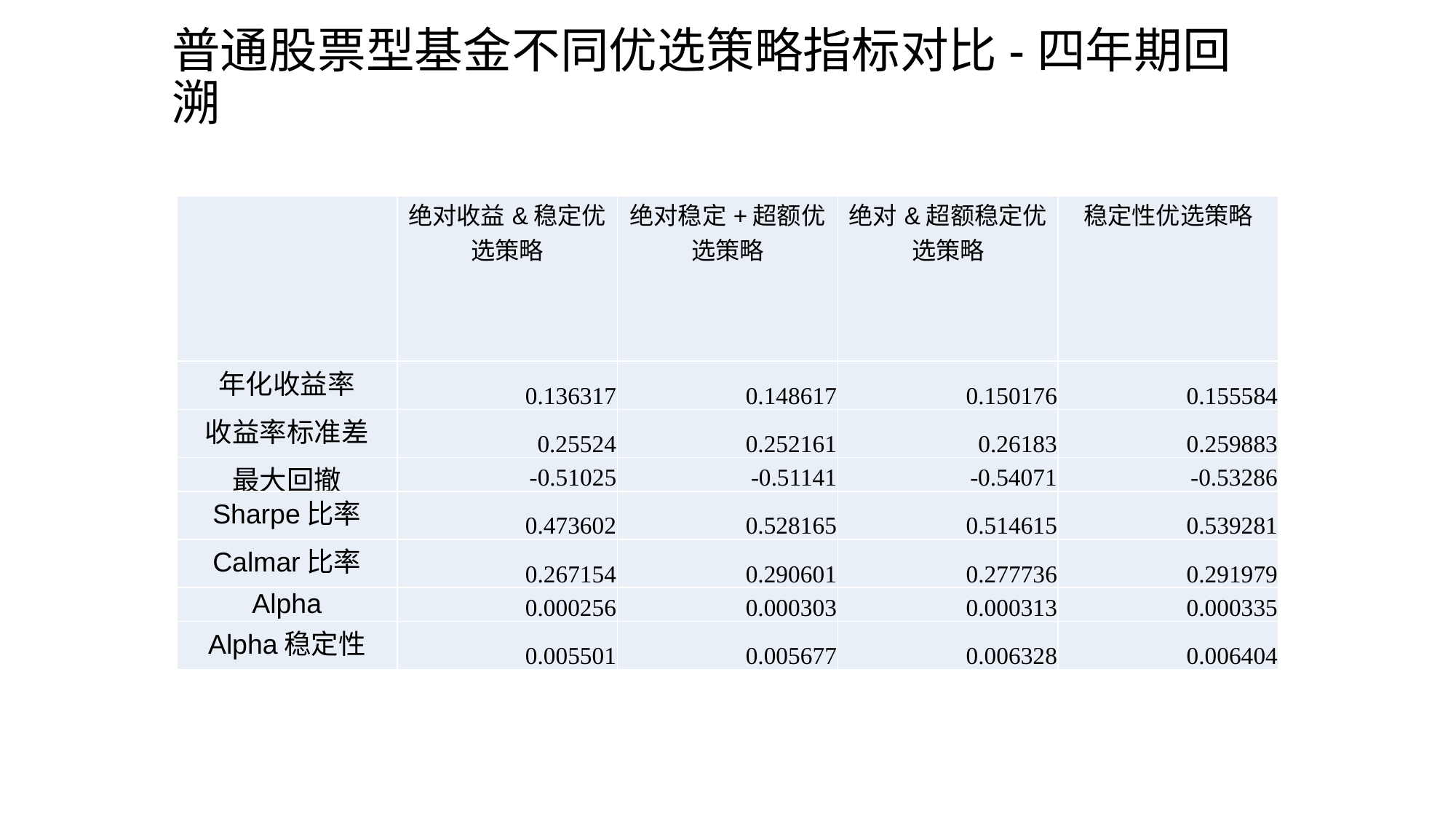

# 普通股票型基金不同优选策略指标对比-四年期回溯
|  | 绝对收益&稳定优选策略 | 绝对稳定+超额优选策略 | 绝对&超额稳定优选策略 | 稳定性优选策略 |
| --- | --- | --- | --- | --- |
| 年化收益率 | 0.136317 | 0.148617 | 0.150176 | 0.155584 |
| 收益率标准差 | 0.25524 | 0.252161 | 0.26183 | 0.259883 |
| 最大回撤 | -0.51025 | -0.51141 | -0.54071 | -0.53286 |
| Sharpe比率 | 0.473602 | 0.528165 | 0.514615 | 0.539281 |
| Calmar比率 | 0.267154 | 0.290601 | 0.277736 | 0.291979 |
| Alpha | 0.000256 | 0.000303 | 0.000313 | 0.000335 |
| Alpha稳定性 | 0.005501 | 0.005677 | 0.006328 | 0.006404 |